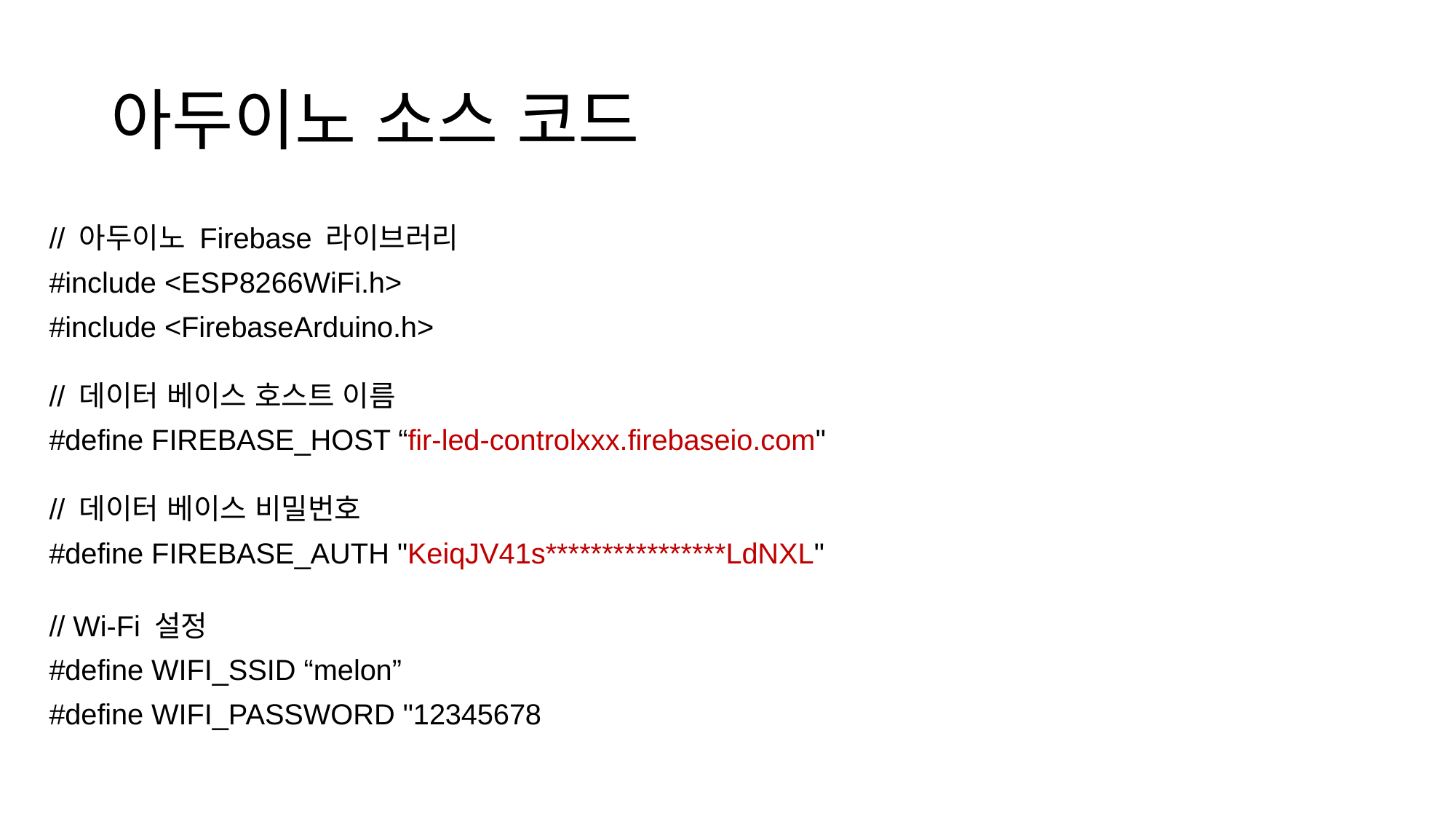

# 아두이노 소스 코드
// 아두이노 Firebase 라이브러리
#include <ESP8266WiFi.h>
#include <FirebaseArduino.h>
// 데이터 베이스 호스트 이름
#define FIREBASE_HOST “fir-led-controlxxx.firebaseio.com"
// 데이터 베이스 비밀번호
#define FIREBASE_AUTH "KeiqJV41s****************LdNXL"
// Wi-Fi 설정
#define WIFI_SSID “melon”
#define WIFI_PASSWORD "12345678